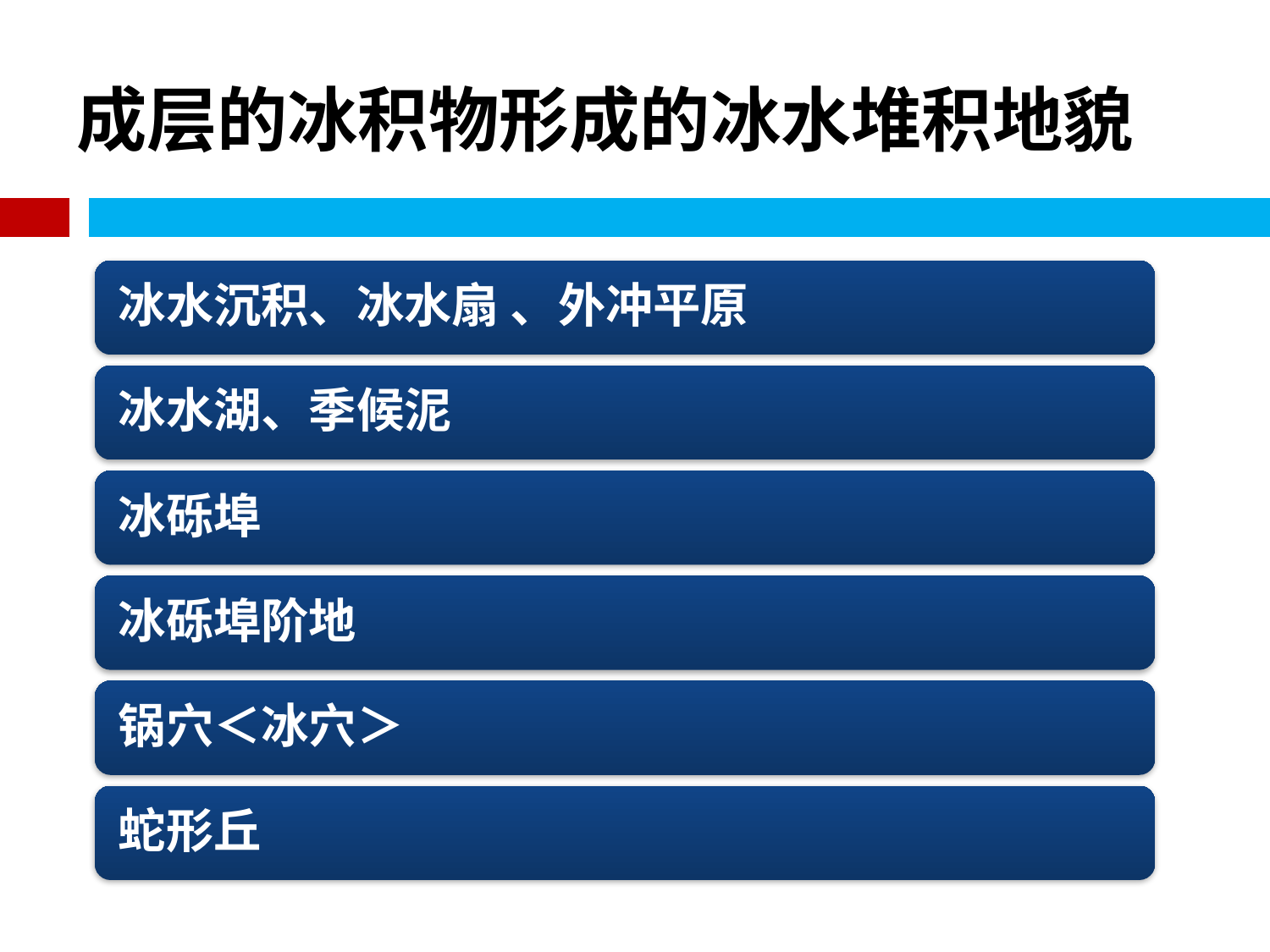

# 成层的冰积物形成的冰水堆积地貌
冰水沉积、冰水扇 、外冲平原
冰水湖、季候泥
冰砾埠
冰砾埠阶地
锅穴＜冰穴＞
蛇形丘